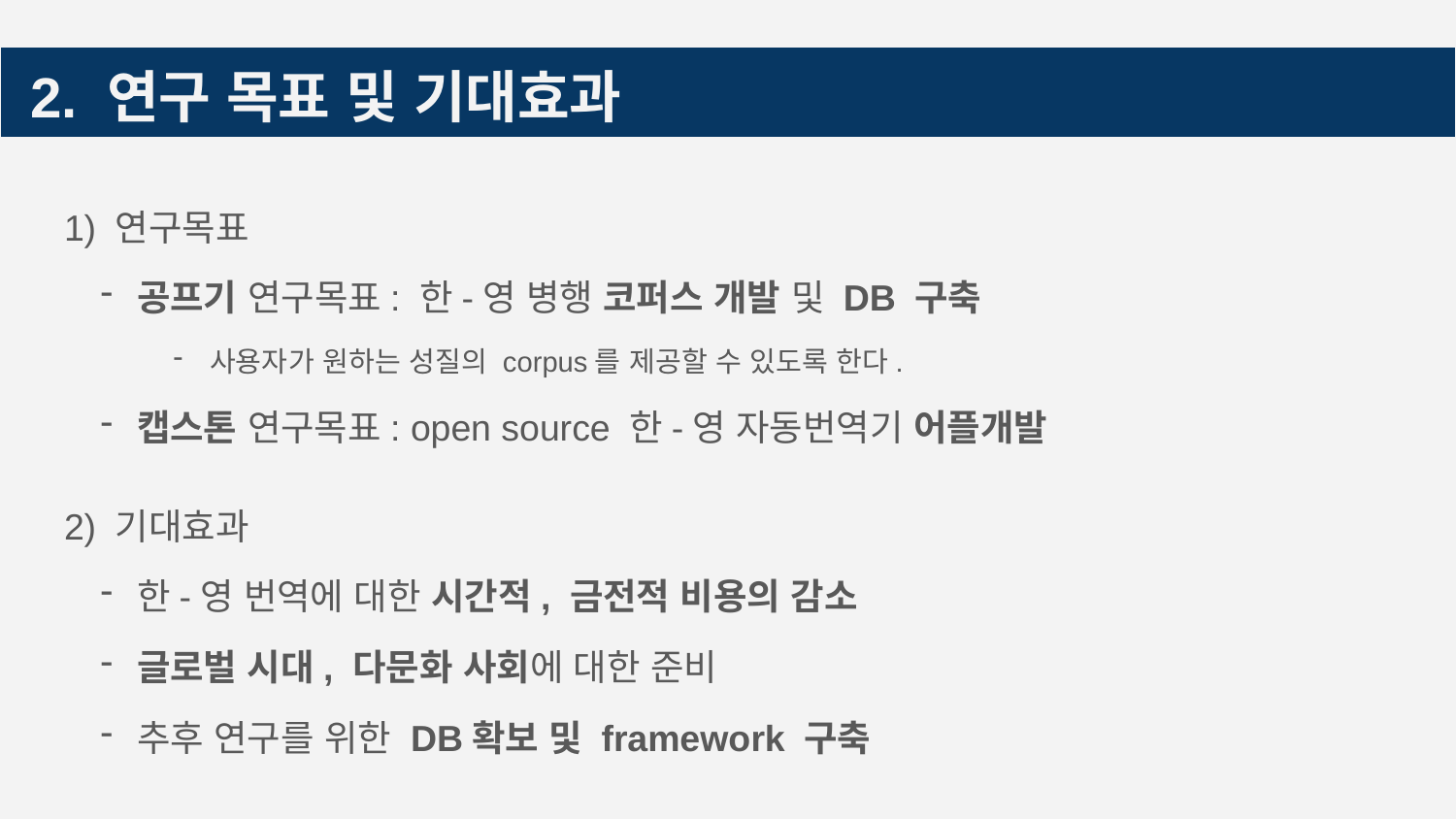

# 2. 연구 목표 및 기대효과
1) 연구목표
공프기 연구목표: 한-영 병행 코퍼스 개발 및 DB 구축
사용자가 원하는 성질의 corpus를 제공할 수 있도록 한다.
캡스톤 연구목표: open source 한-영 자동번역기 어플개발

2) 기대효과
한-영 번역에 대한 시간적, 금전적 비용의 감소
글로벌 시대, 다문화 사회에 대한 준비
추후 연구를 위한 DB확보 및 framework 구축